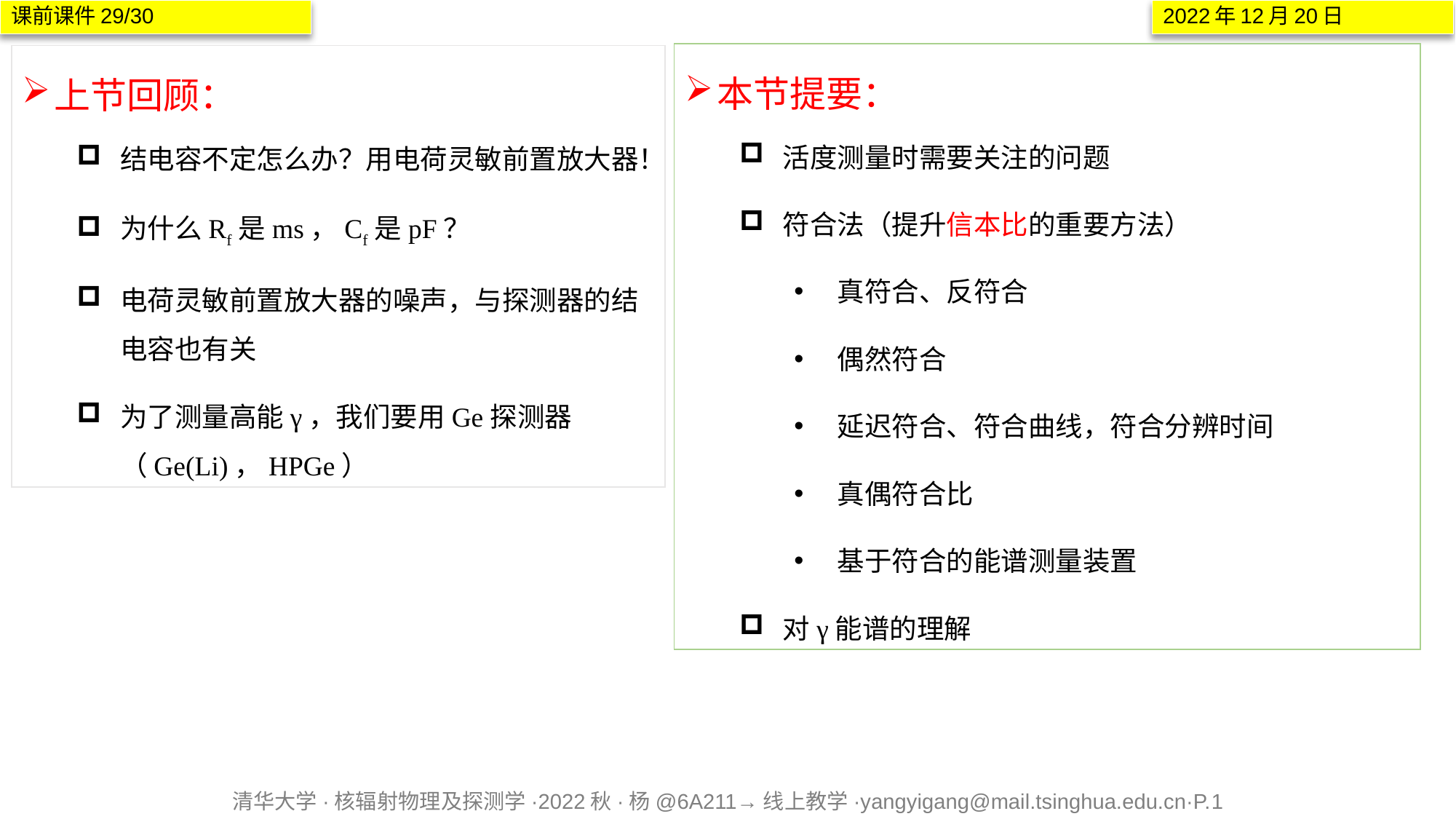

课前课件29/30

2022年12月20日
本节提要：
活度测量时需要关注的问题
符合法（提升信本比的重要方法）
真符合、反符合
偶然符合
延迟符合、符合曲线，符合分辨时间
真偶符合比
基于符合的能谱测量装置
对γ能谱的理解
上节回顾：
结电容不定怎么办？用电荷灵敏前置放大器！
为什么Rf是ms，Cf是pF？
电荷灵敏前置放大器的噪声，与探测器的结电容也有关
为了测量高能γ，我们要用Ge探测器（Ge(Li)，HPGe）